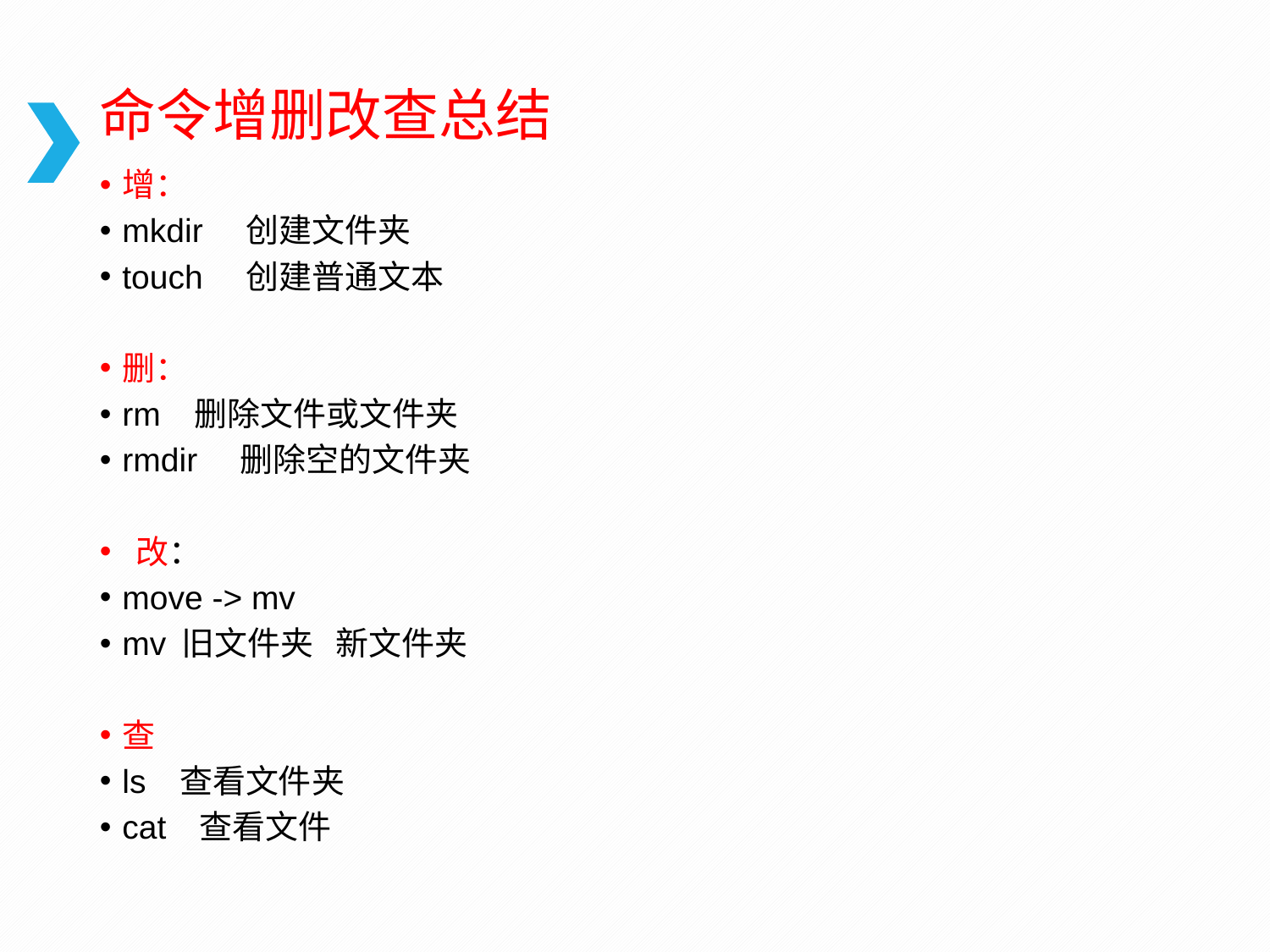

# 命令增删改查总结
增：
mkdir    创建文件夹
touch    创建普通文本

删：
rm   删除文件或文件夹
rmdir    删除空的文件夹

 改：
move -> mv
mv 旧文件夹   新文件夹

查
ls   查看文件夹
cat   查看文件